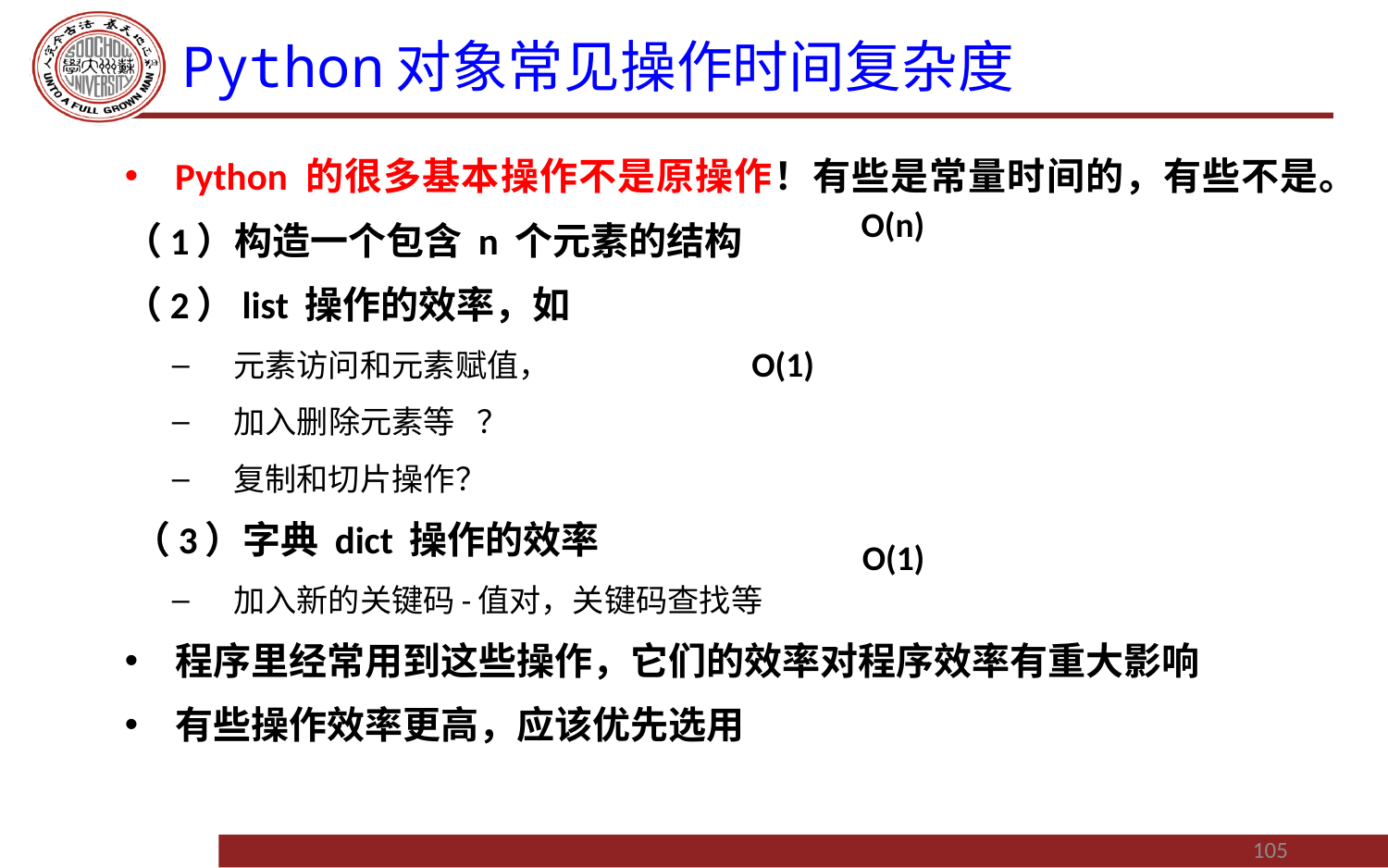

# Python对象常见操作时间复杂度
Python 的很多基本操作不是原操作！有些是常量时间的，有些不是。
（1）构造一个包含 n 个元素的结构
（2）list 操作的效率，如
元素访问和元素赋值，
加入删除元素等   ？
复制和切片操作？
（3）字典 dict 操作的效率
加入新的关键码-值对，关键码查找等
程序里经常用到这些操作，它们的效率对程序效率有重大影响
有些操作效率更高，应该优先选用

O(n)
O(1)
O(1)
105